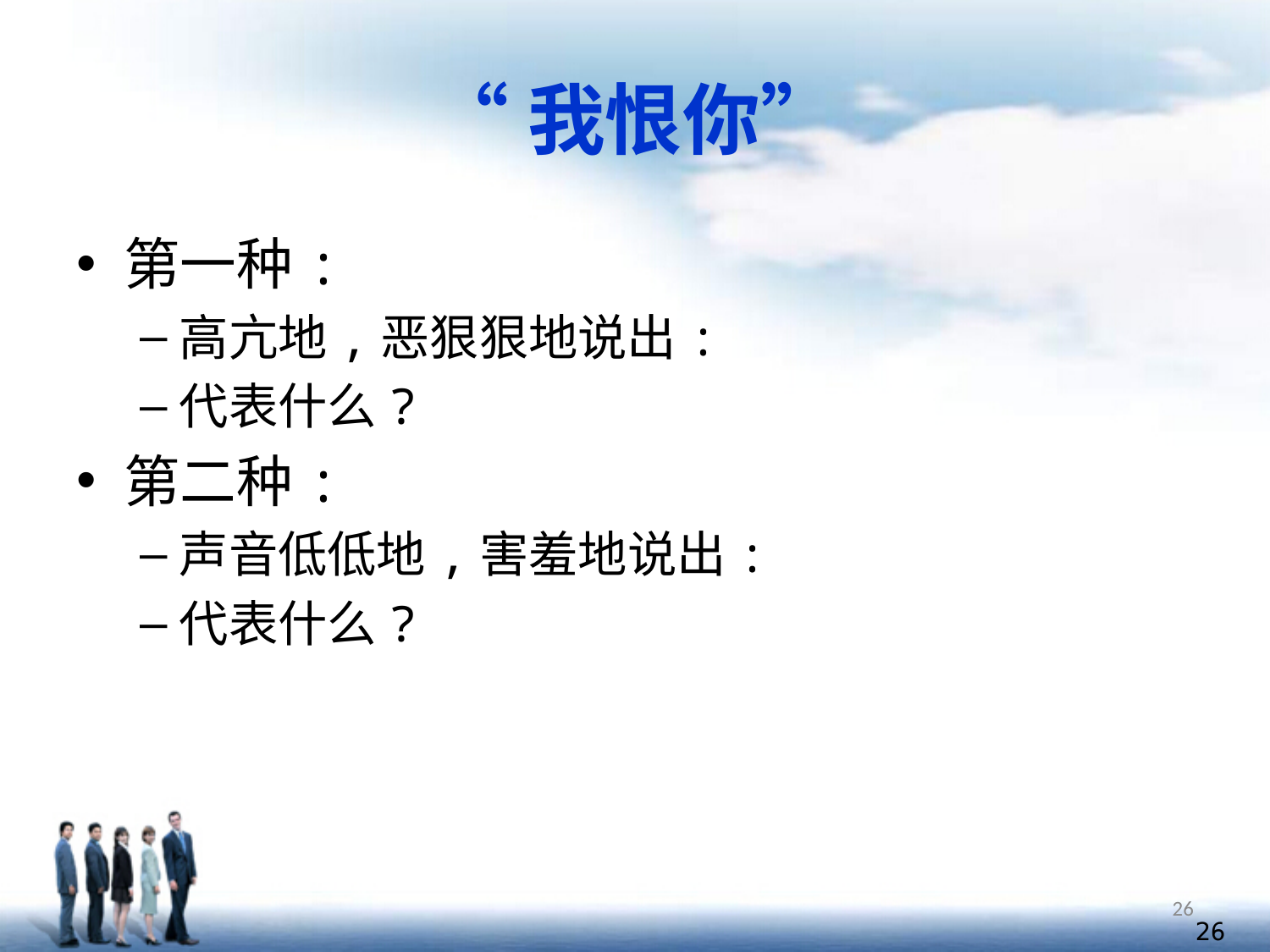

“我恨你”
第一种:
高亢地,恶狠狠地说出:
代表什么?
第二种:
声音低低地,害羞地说出:
代表什么?
26

26